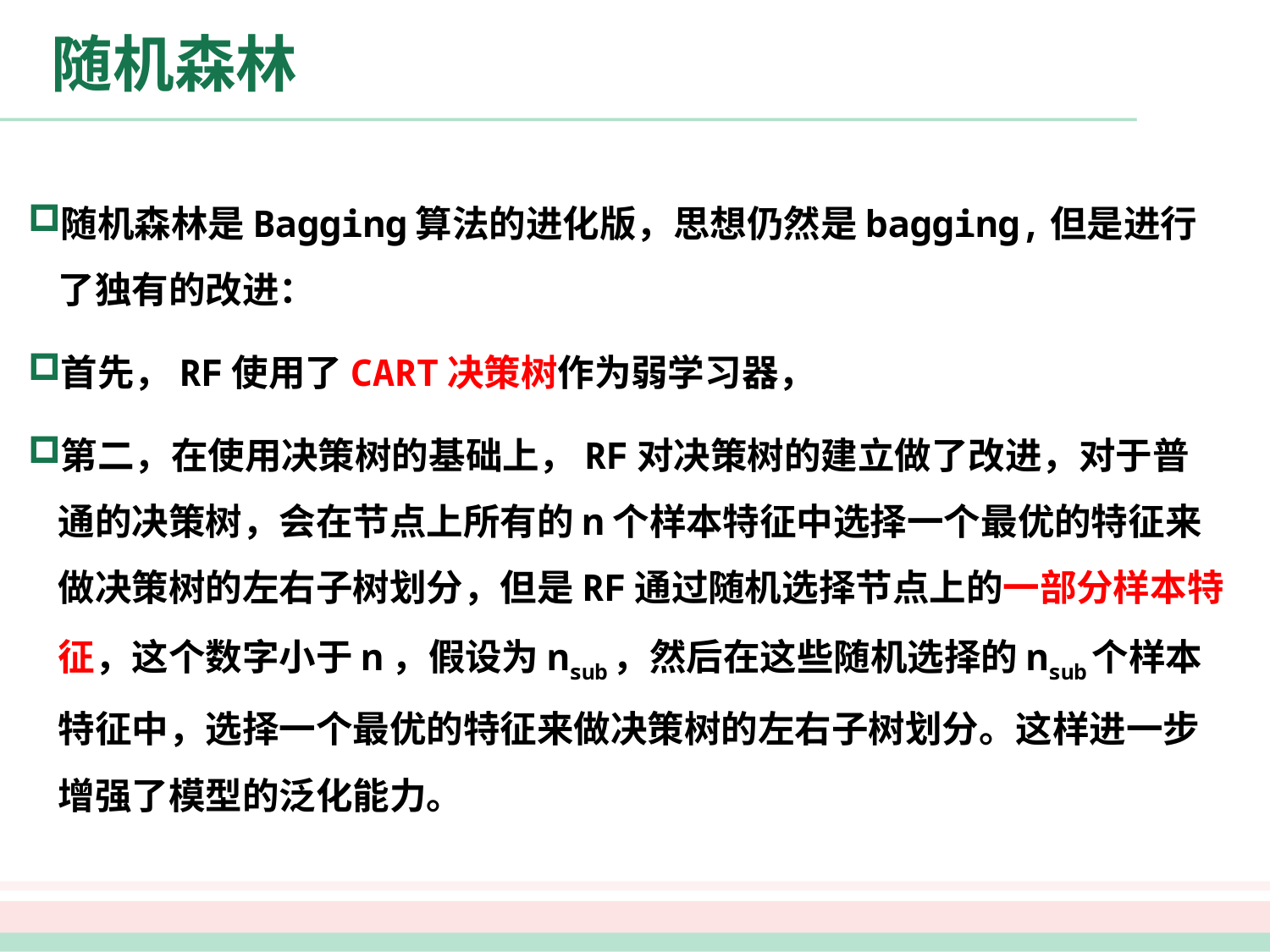

# 随机森林
随机森林是Bagging算法的进化版，思想仍然是bagging,但是进行了独有的改进：
首先，RF使用了CART决策树作为弱学习器，
第二，在使用决策树的基础上，RF对决策树的建立做了改进，对于普通的决策树，会在节点上所有的n个样本特征中选择一个最优的特征来做决策树的左右子树划分，但是RF通过随机选择节点上的一部分样本特征，这个数字小于n，假设为nsub，然后在这些随机选择的nsub个样本特征中，选择一个最优的特征来做决策树的左右子树划分。这样进一步增强了模型的泛化能力。